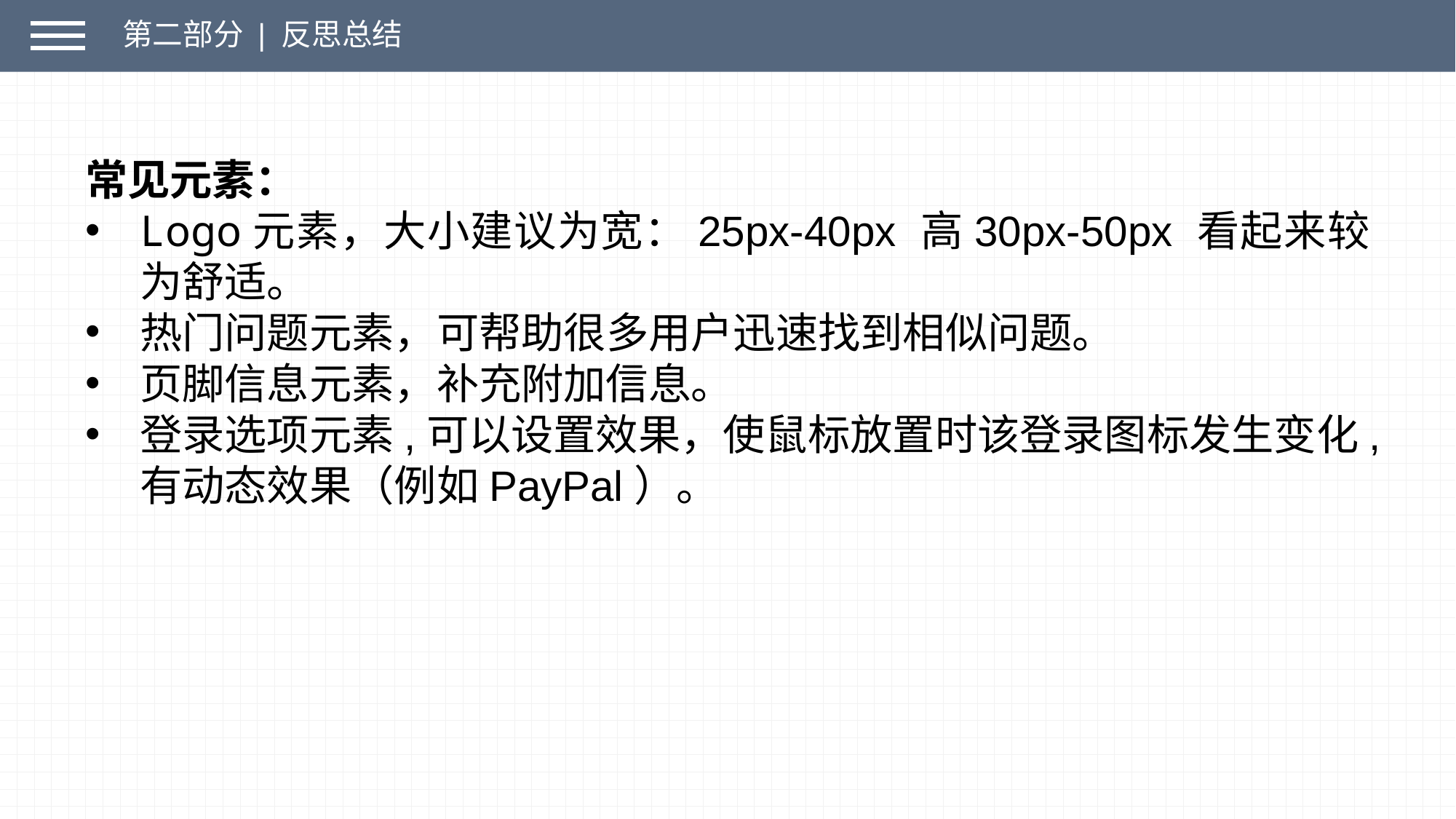

第二部分 | 反思总结
常见元素：
Logo元素，大小建议为宽：25px-40px 高30px-50px 看起来较为舒适。
热门问题元素，可帮助很多用户迅速找到相似问题。
页脚信息元素，补充附加信息。
登录选项元素,可以设置效果，使鼠标放置时该登录图标发生变化,有动态效果（例如PayPal）。